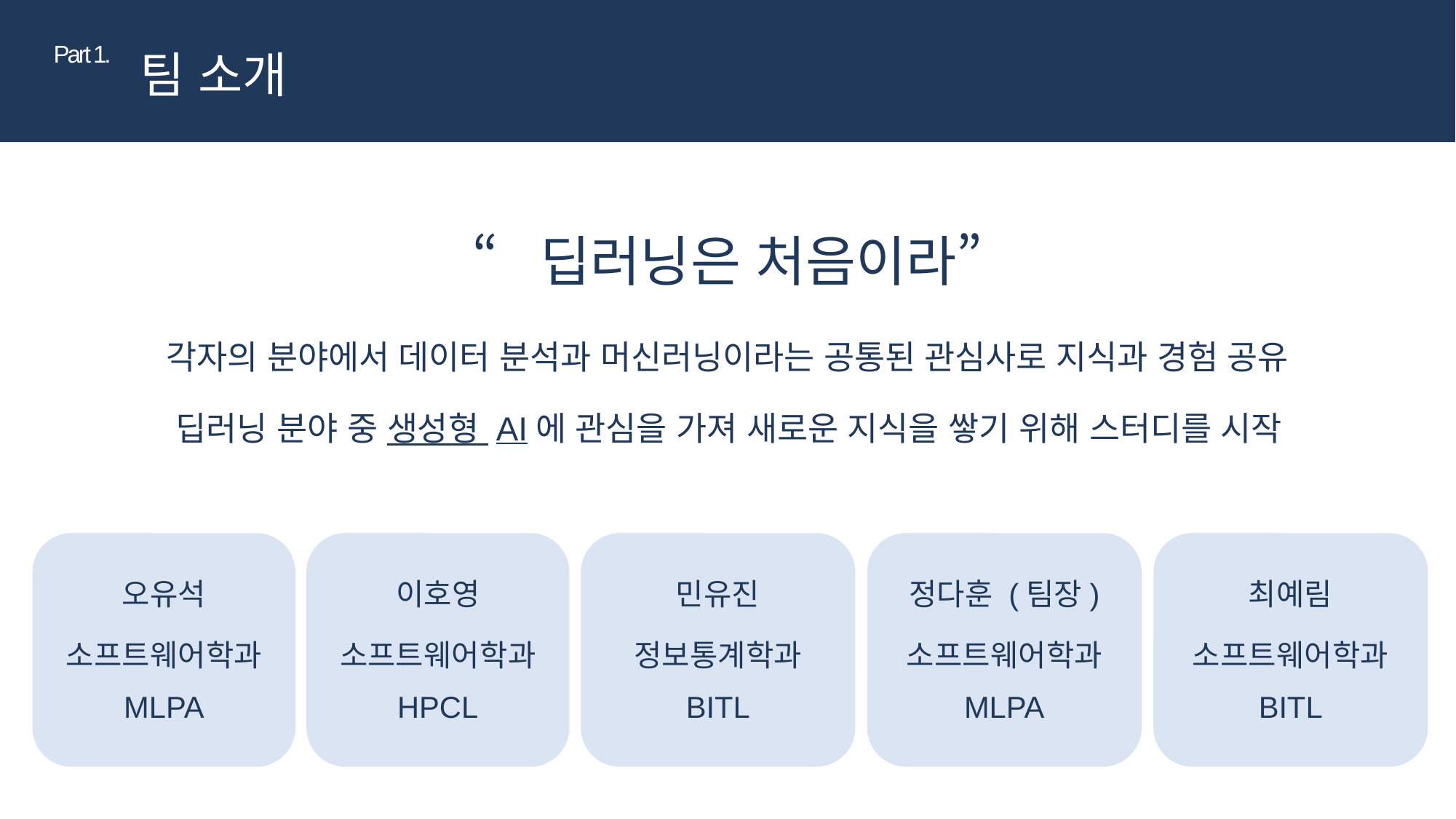

Part 1.
팀 소개
“딥러닝은 처음이라”
각자의 분야에서 데이터 분석과 머신러닝이라는 공통된 관심사로 지식과 경험 공유
딥러닝 분야 중 생성형 AI에 관심을 가져 새로운 지식을 쌓기 위해 스터디를 시작

오유석
이호영
민유진
정다훈 (팀장)
최예림
소프트웨어학과
소프트웨어학과
정보통계학과
소프트웨어학과
소프트웨어학과
MLPA
HPCL
BITL
MLPA
BITL